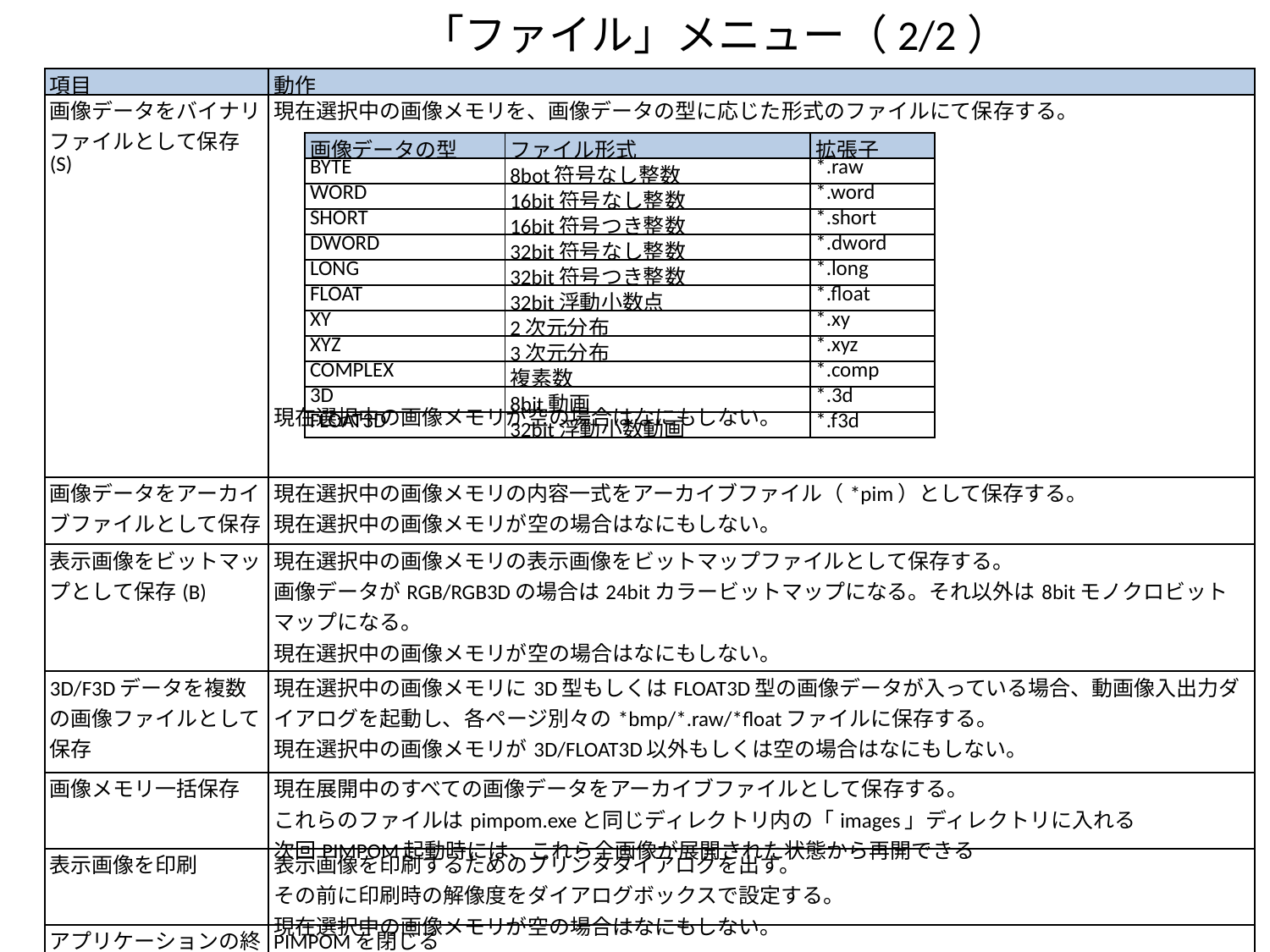

「ファイル」メニュー（2/2）
| 項目 | 動作 |
| --- | --- |
| 画像データをバイナリファイルとして保存(S) | 現在選択中の画像メモリを、画像データの型に応じた形式のファイルにて保存する。 現在選択中の画像メモリが空の場合はなにもしない。 |
| 画像データをアーカイブファイルとして保存 | 現在選択中の画像メモリの内容一式をアーカイブファイル（\*pim）として保存する。 現在選択中の画像メモリが空の場合はなにもしない。 |
| 表示画像をビットマップとして保存(B) | 現在選択中の画像メモリの表示画像をビットマップファイルとして保存する。 画像データがRGB/RGB3Dの場合は24bitカラービットマップになる。それ以外は8bitモノクロビットマップになる。 現在選択中の画像メモリが空の場合はなにもしない。 |
| 3D/F3Dデータを複数の画像ファイルとして保存 | 現在選択中の画像メモリに3D型もしくはFLOAT3D型の画像データが入っている場合、動画像入出力ダイアログを起動し、各ページ別々の\*bmp/\*.raw/\*floatファイルに保存する。 現在選択中の画像メモリが3D/FLOAT3D以外もしくは空の場合はなにもしない。 |
| 画像メモリ一括保存 | 現在展開中のすべての画像データをアーカイブファイルとして保存する。 これらのファイルはpimpom.exeと同じディレクトリ内の「images」ディレクトリに入れる 次回PIMPOM起動時には、これら全画像が展開された状態から再開できる |
| 表示画像を印刷 | 表示画像を印刷するためのプリンタダイアログを出す。 その前に印刷時の解像度をダイアログボックスで設定する。 現在選択中の画像メモリが空の場合はなにもしない。 |
| アプリケーションの終了 | PIMPOMを閉じる |
| 画像データの型 | ファイル形式 | 拡張子 |
| --- | --- | --- |
| BYTE | 8bot符号なし整数 | \*.raw |
| WORD | 16bit符号なし整数 | \*.word |
| SHORT | 16bit符号つき整数 | \*.short |
| DWORD | 32bit符号なし整数 | \*.dword |
| LONG | 32bit符号つき整数 | \*.long |
| FLOAT | 32bit浮動小数点 | \*.float |
| XY | 2次元分布 | \*.xy |
| XYZ | 3次元分布 | \*.xyz |
| COMPLEX | 複素数 | \*.comp |
| 3D | 8bit動画 | \*.3d |
| FLOAT3D | 32bit浮動小数動画 | \*.f3d |